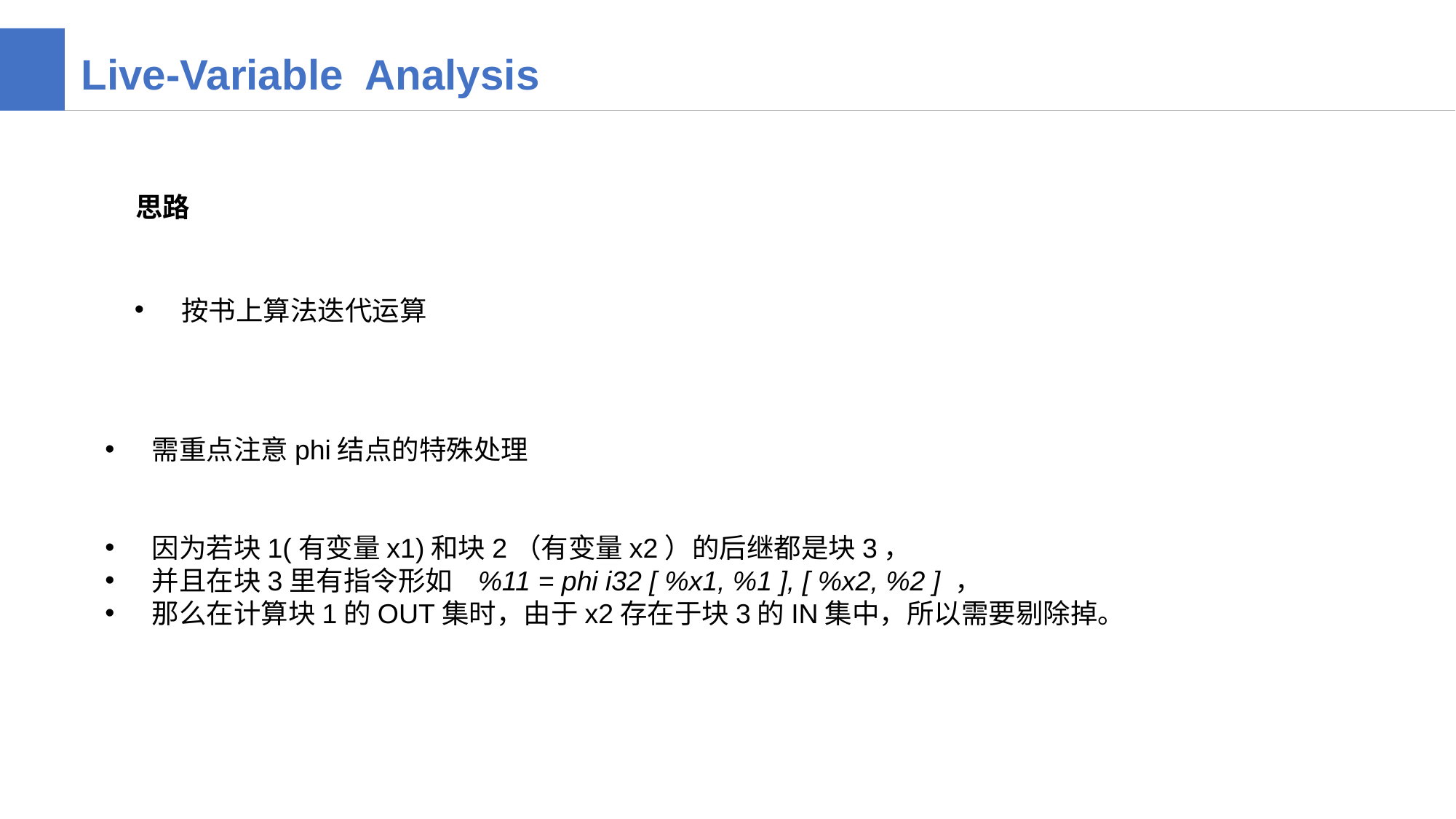

Live-Variable  Analysis
思路
 按书上算法迭代运算
 需重点注意phi结点的特殊处理

 因为若块1(有变量x1)和块2（有变量x2）的后继都是块3，
 并且在块3里有指令形如   %11 = phi i32 [ %x1, %1 ], [ %x2, %2 ] ，
 那么在计算块1的OUT集时，由于x2存在于块3的IN集中，所以需要剔除掉。